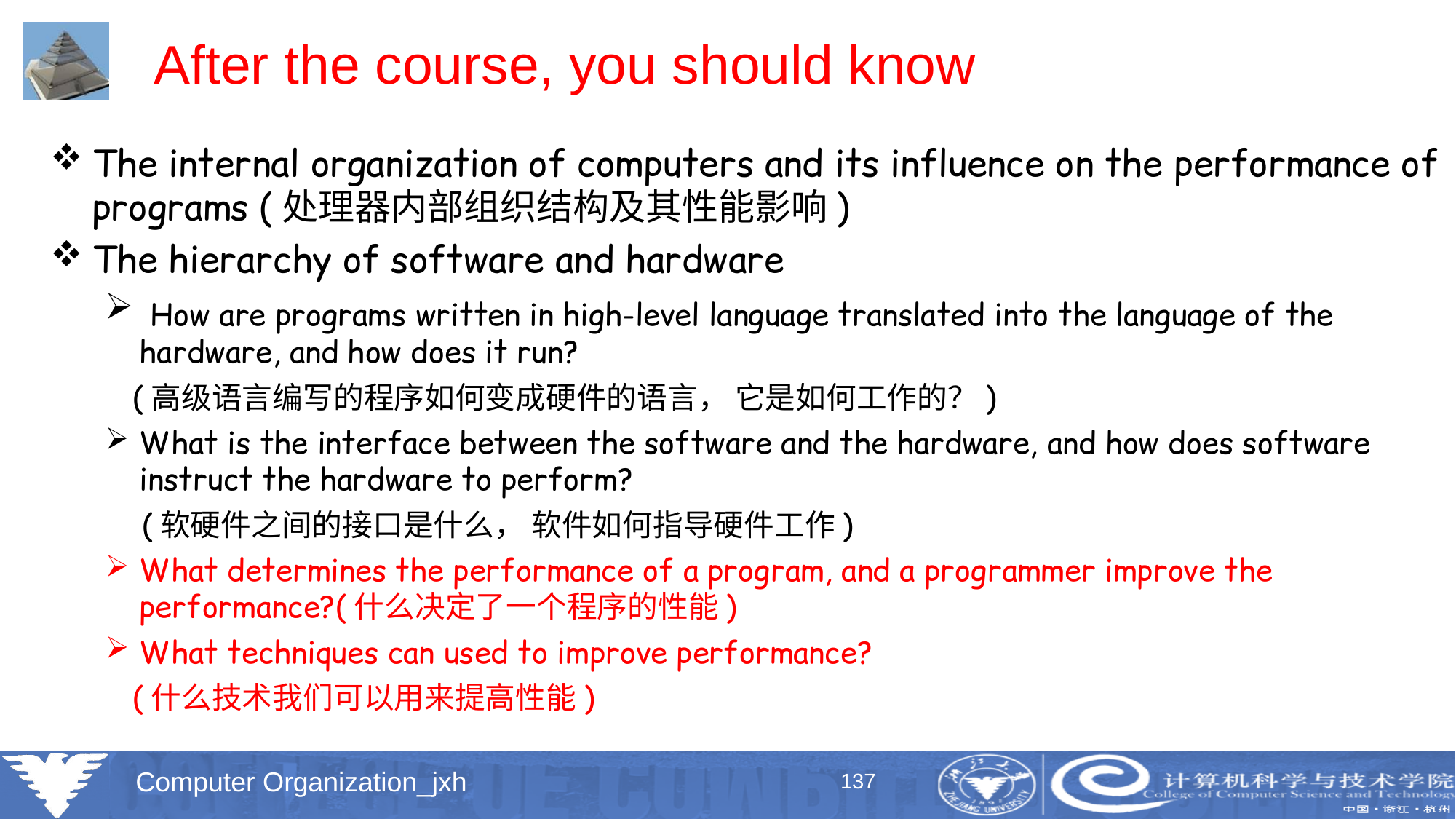

# After the course, you should know
The internal organization of computers and its influence on the performance of programs (处理器内部组织结构及其性能影响)
The hierarchy of software and hardware
 How are programs written in high-level language translated into the language of the hardware, and how does it run?
   (高级语言编写的程序如何变成硬件的语言， 它是如何工作的？)
What is the interface between the software and the hardware, and how does software instruct the hardware to perform?
    (软硬件之间的接口是什么， 软件如何指导硬件工作)
What determines the performance of a program, and a programmer improve the performance?(什么决定了一个程序的性能)
What techniques can used to improve performance?
   (什么技术我们可以用来提高性能)